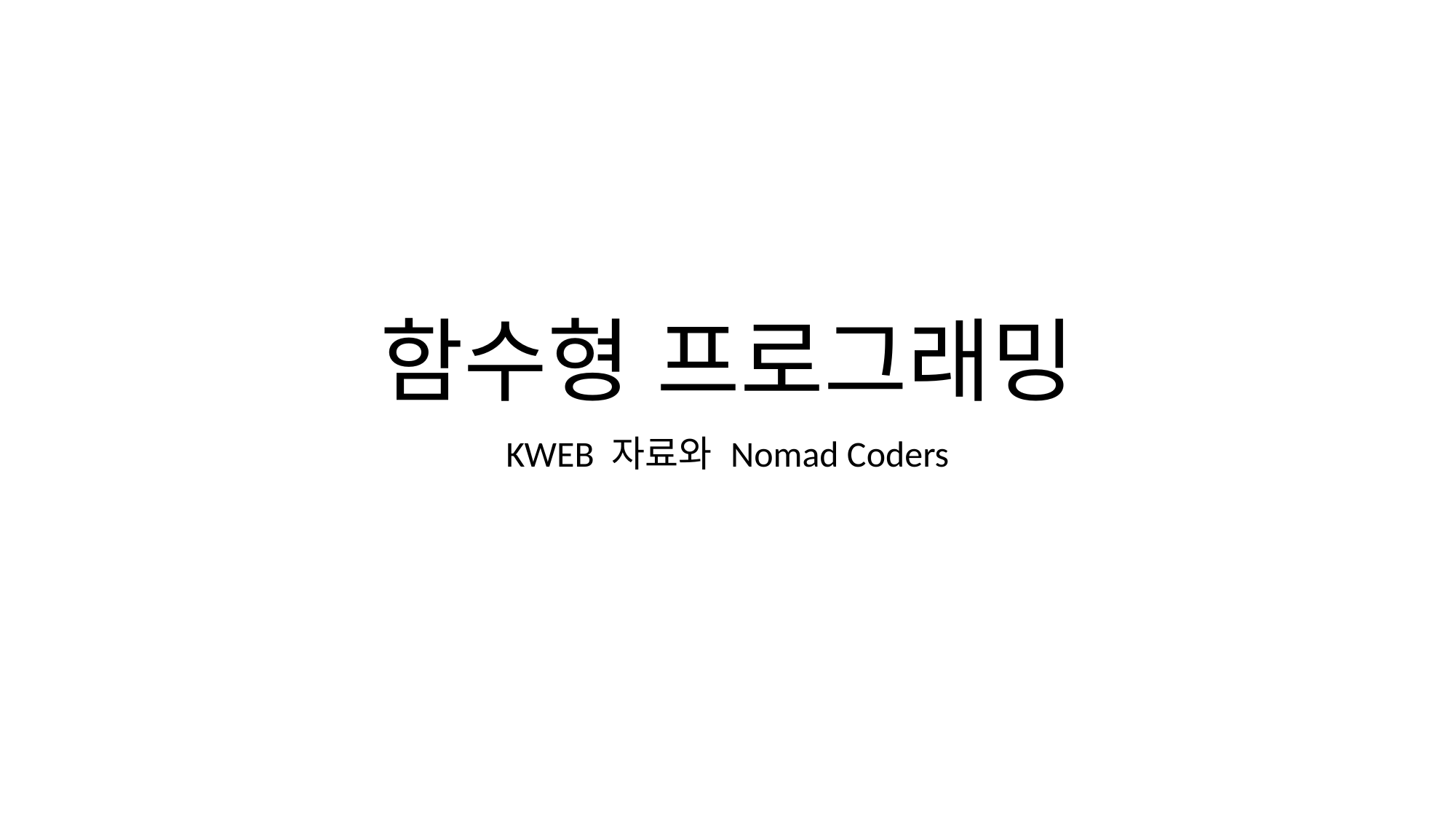

# 함수형 프로그래밍
KWEB 자료와 Nomad Coders